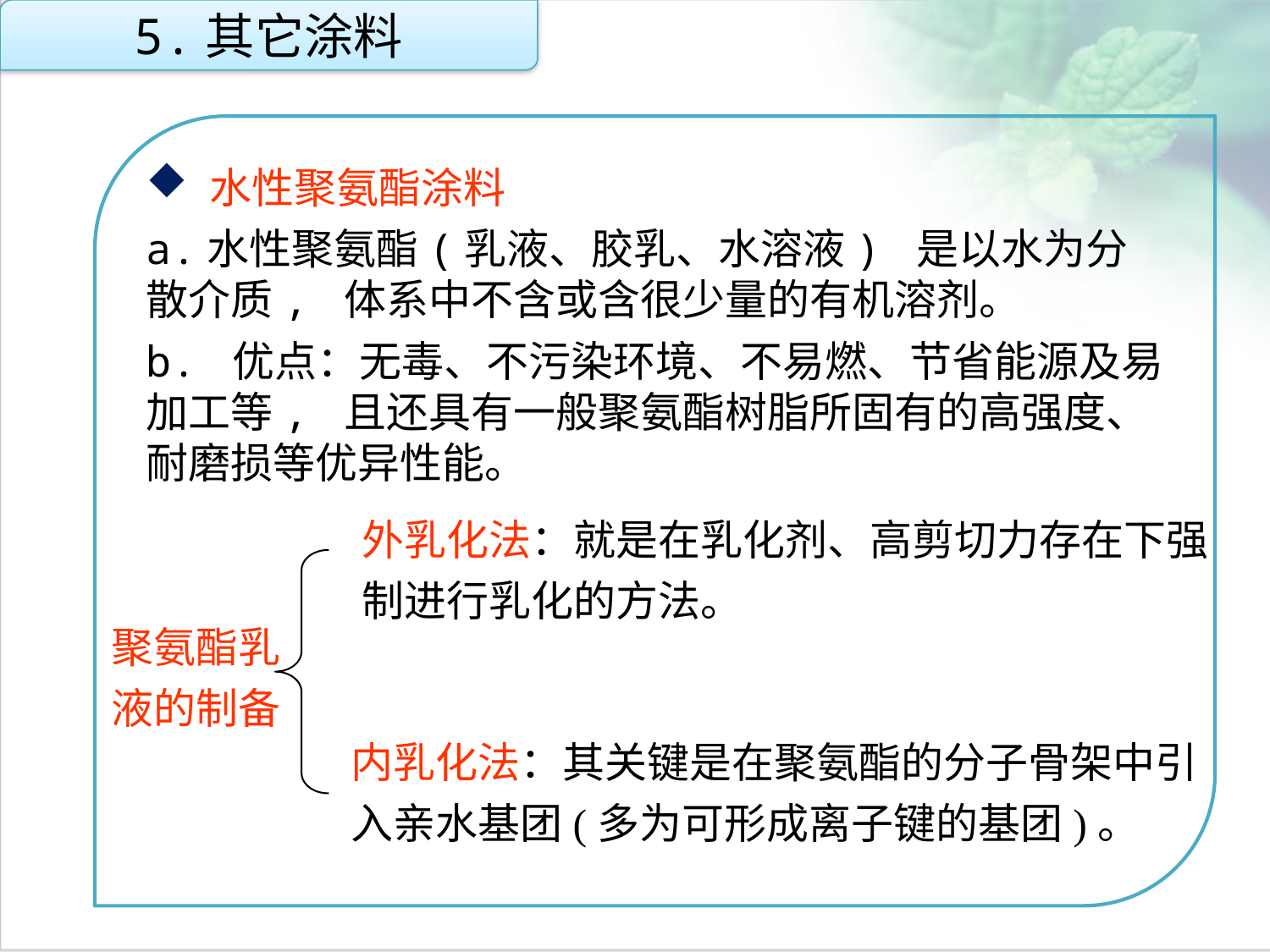

5.其它涂料
水性聚氨酯涂料
a.水性聚氨酯(乳液、胶乳、水溶液) 是以水为分散介质, 体系中不含或含很少量的有机溶剂。
b. 优点：无毒、不污染环境、不易燃、节省能源及易加工等, 且还具有一般聚氨酯树脂所固有的高强度、耐磨损等优异性能。

点击添加文本
点击添加文本
外乳化法：就是在乳化剂、高剪切力存在下强制进行乳化的方法。

点击添加文本
聚氨酯乳液的制备
内乳化法：其关键是在聚氨酯的分子骨架中引入亲水基团(多为可形成离子键的基团)。
点击添加文本